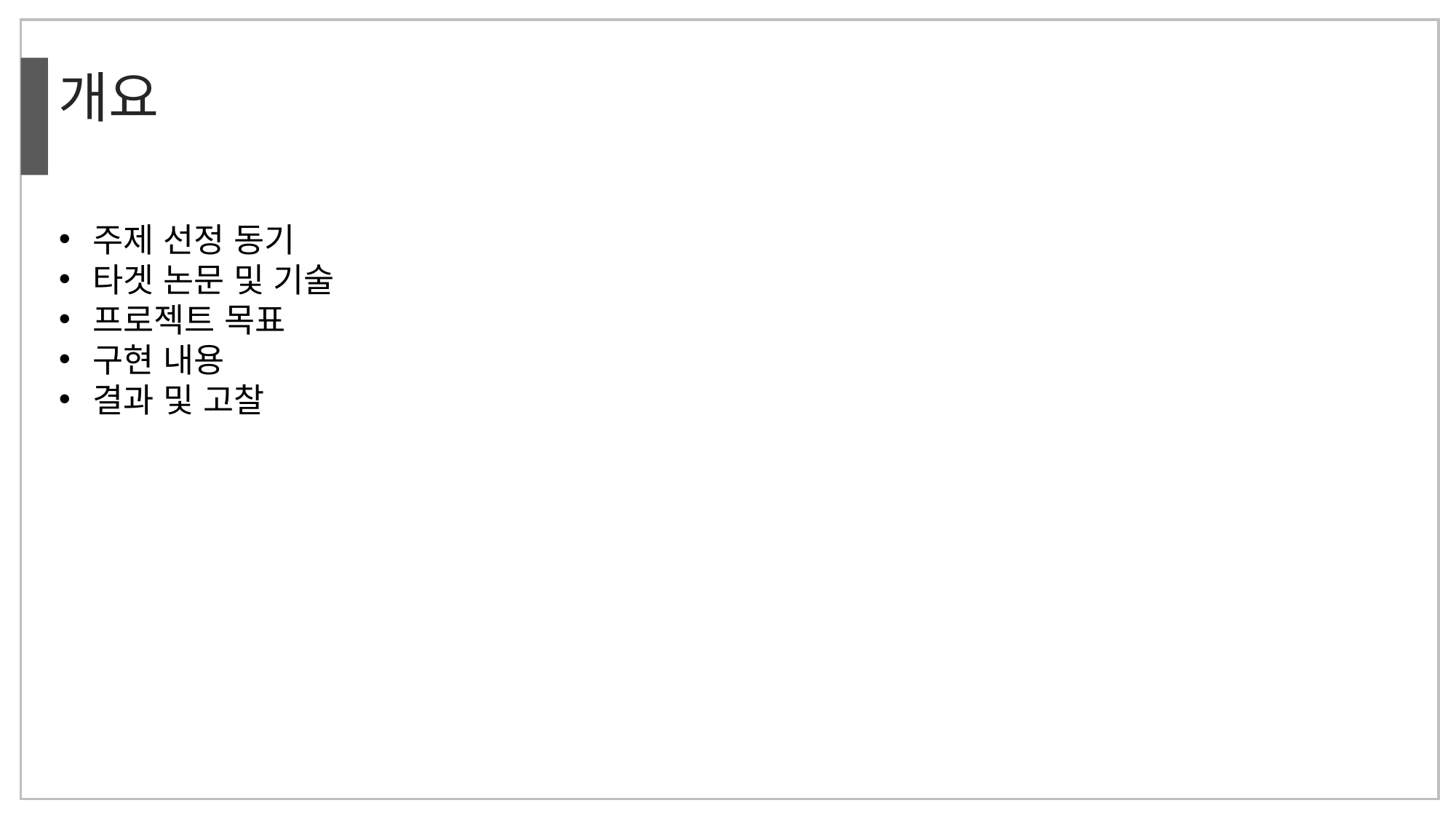

개요

주제 선정 동기
타겟 논문 및 기술
프로젝트 목표
구현 내용
결과 및 고찰